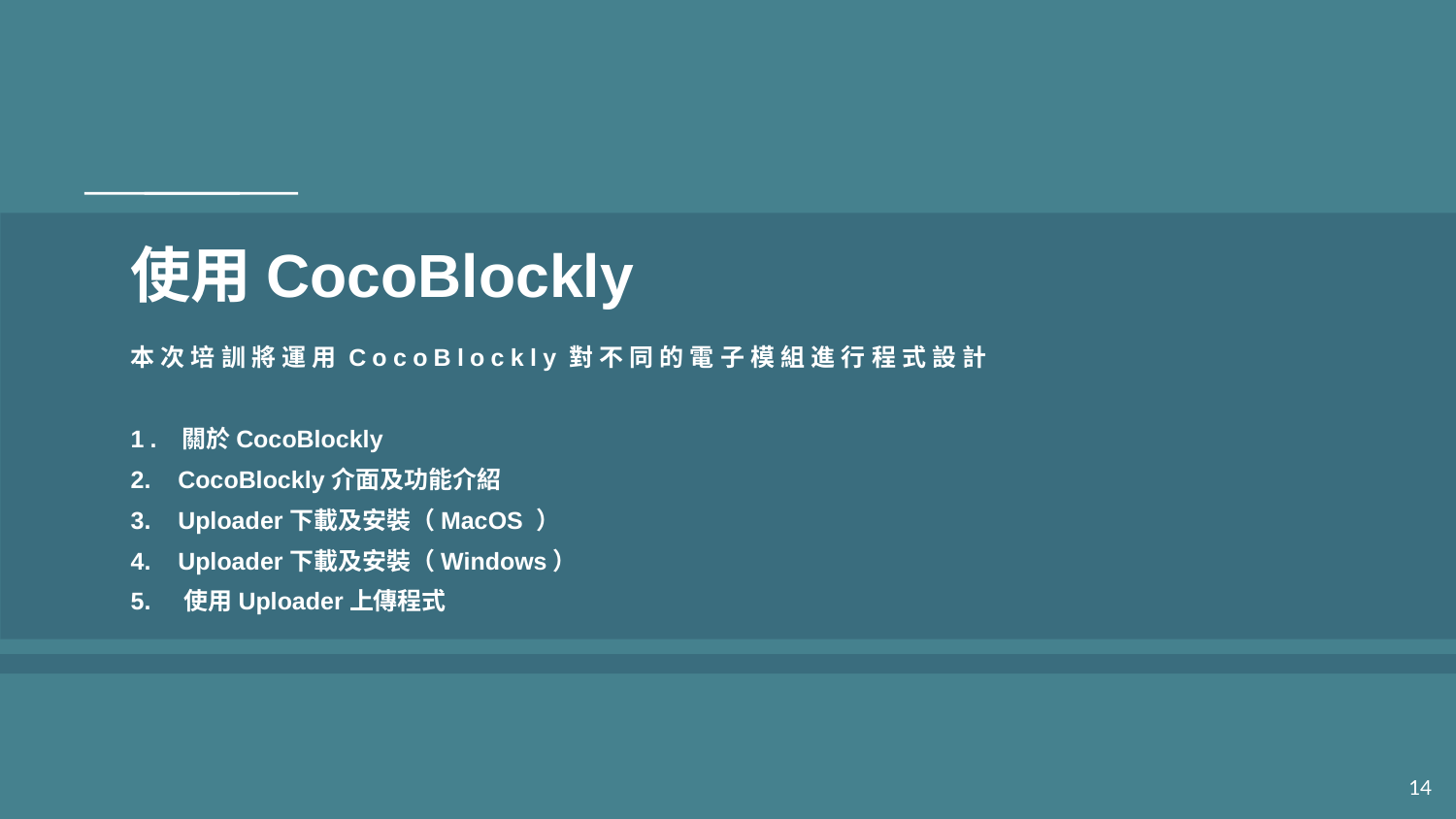

# 使用CocoBlockly
本次培訓將運用CocoBlockly對不同的電子模組進行程式設計

1. 關於CocoBlockly
2.    CocoBlockly介面及功能介紹
3.    Uploader下載及安裝（MacOS ）
4.    Uploader下載及安裝（Windows）
5.    使用Uploader上傳程式

14